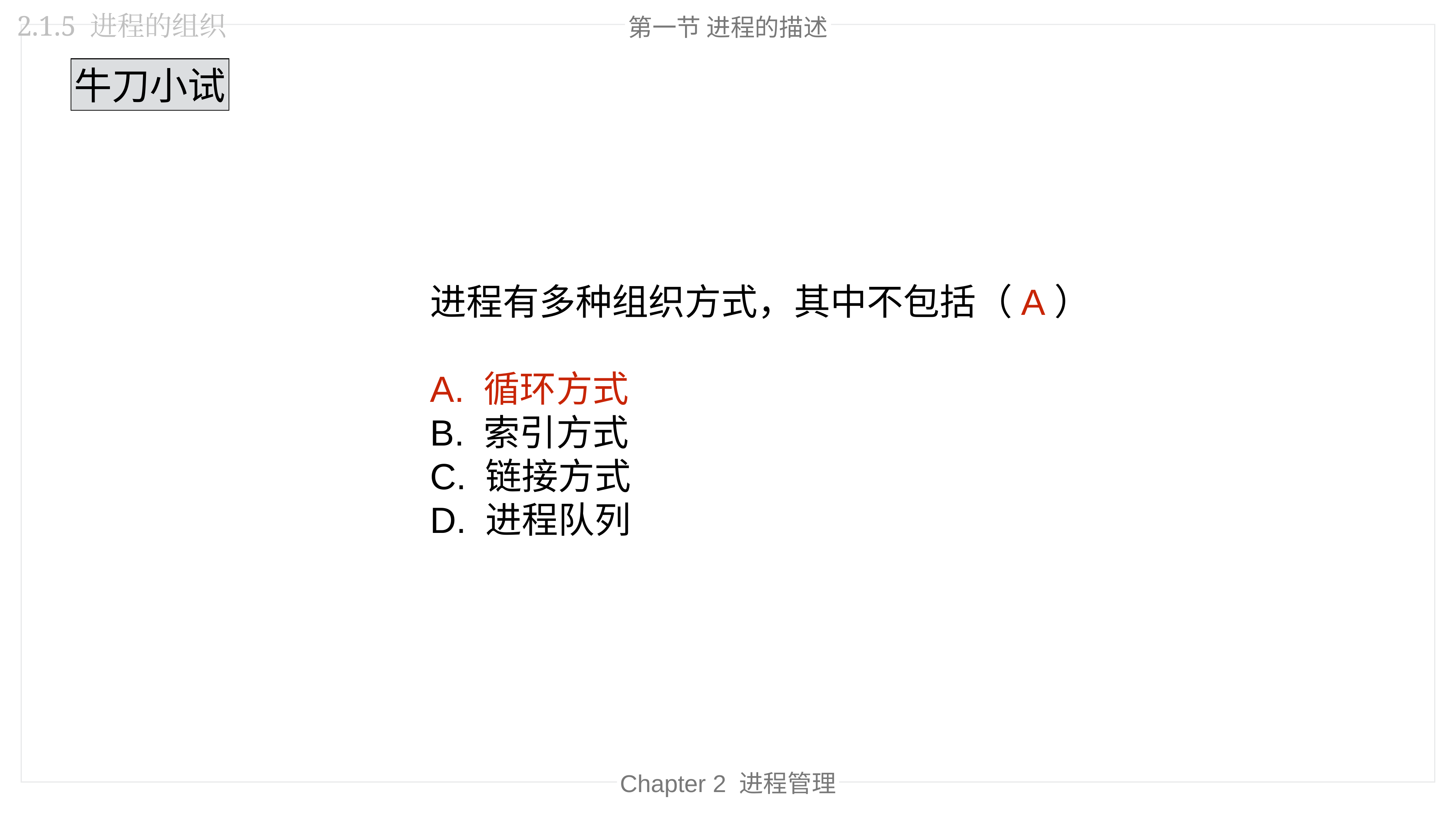

2.1.5 进程的组织
第一节 进程的描述
牛刀小试
进程有多种组织方式，其中不包括（A）

A. 循环方式
B. 索引方式
C. 链接方式
D. 进程队列
Chapter 2 进程管理